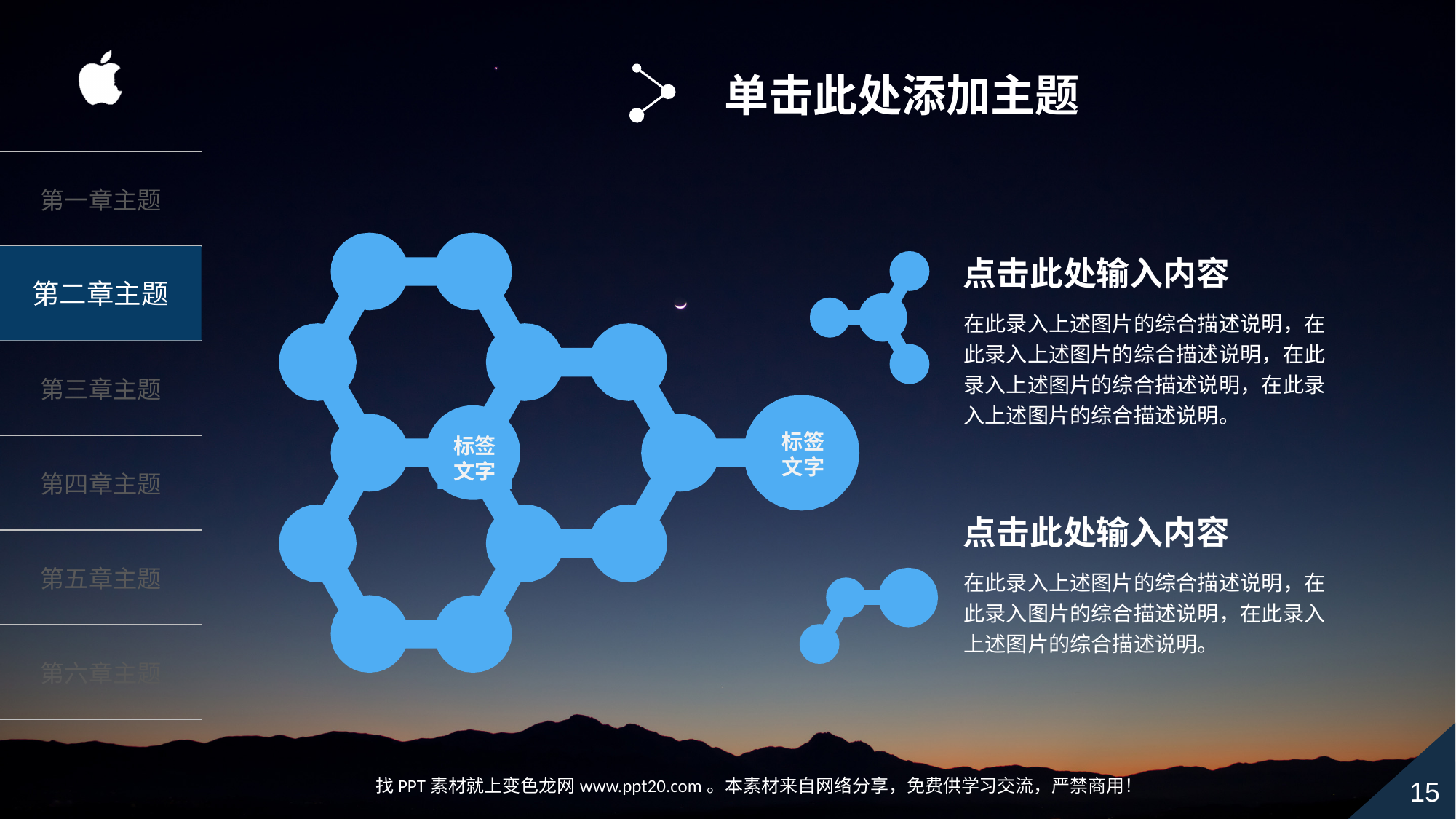

单击此处添加主题

点击此处输入内容

在此录入上述图片的综合描述说明，在此录入上述图片的综合描述说明，在此录入上述图片的综合描述说明，在此录入上述图片的综合描述说明。
标签文字
标签文字
点击此处输入内容
在此录入上述图片的综合描述说明，在此录入图片的综合描述说明，在此录入上述图片的综合描述说明。